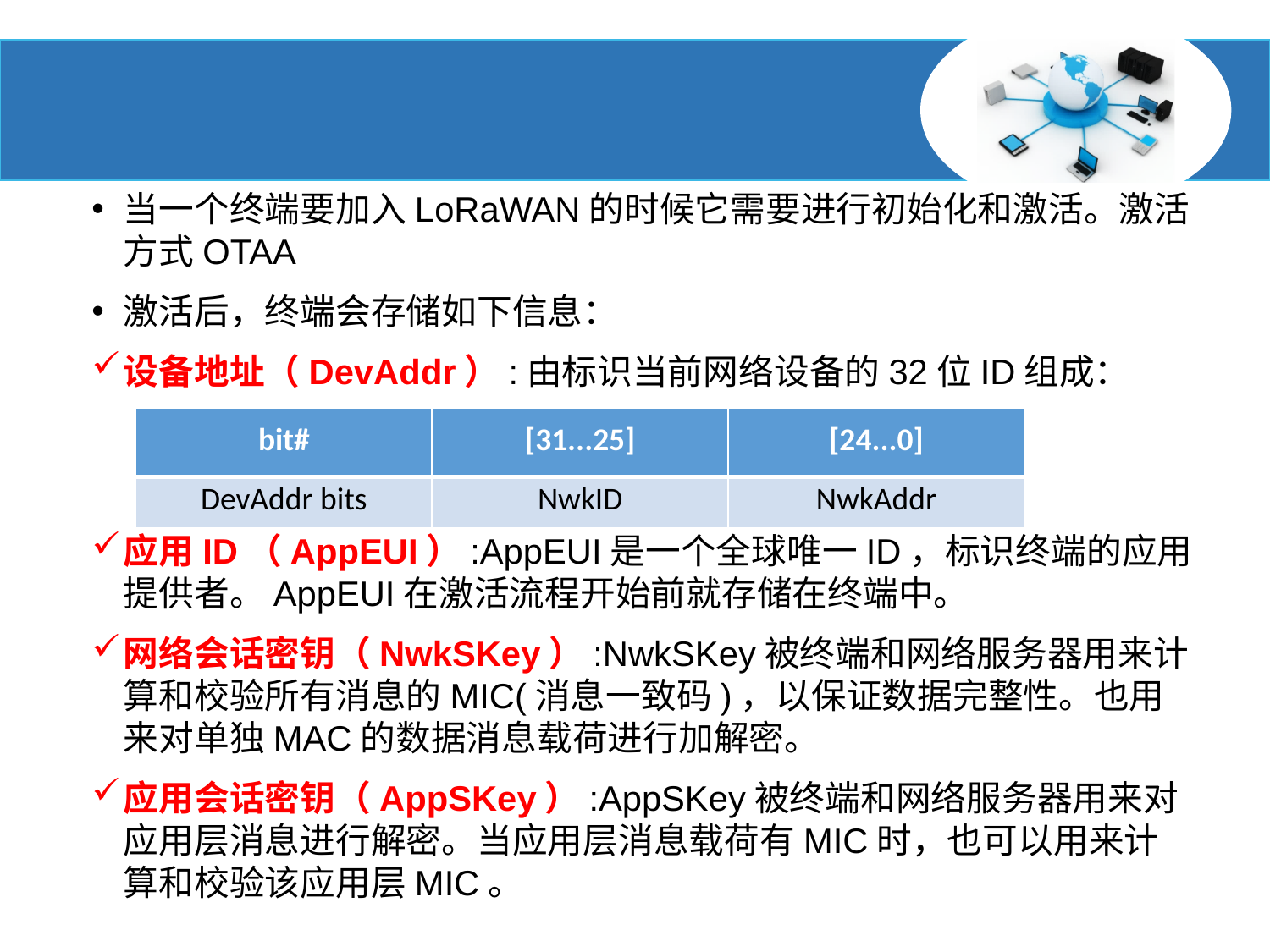

#

当一个终端要加入LoRaWAN的时候它需要进行初始化和激活。激活方式OTAA
激活后，终端会存储如下信息：
设备地址（DevAddr）:由标识当前网络设备的32位ID组成：

应用ID（AppEUI）:AppEUI是一个全球唯一ID，标识终端的应用提供者。AppEUI在激活流程开始前就存储在终端中。
网络会话密钥（NwkSKey）:NwkSKey被终端和网络服务器用来计算和校验所有消息的MIC(消息一致码)，以保证数据完整性。也用来对单独MAC的数据消息载荷进行加解密。
应用会话密钥（AppSKey）:AppSKey被终端和网络服务器用来对应用层消息进行解密。当应用层消息载荷有MIC时，也可以用来计算和校验该应用层MIC。
| bit# | [31...25] | [24...0] |
| --- | --- | --- |
| DevAddr bits | NwkID | NwkAddr |